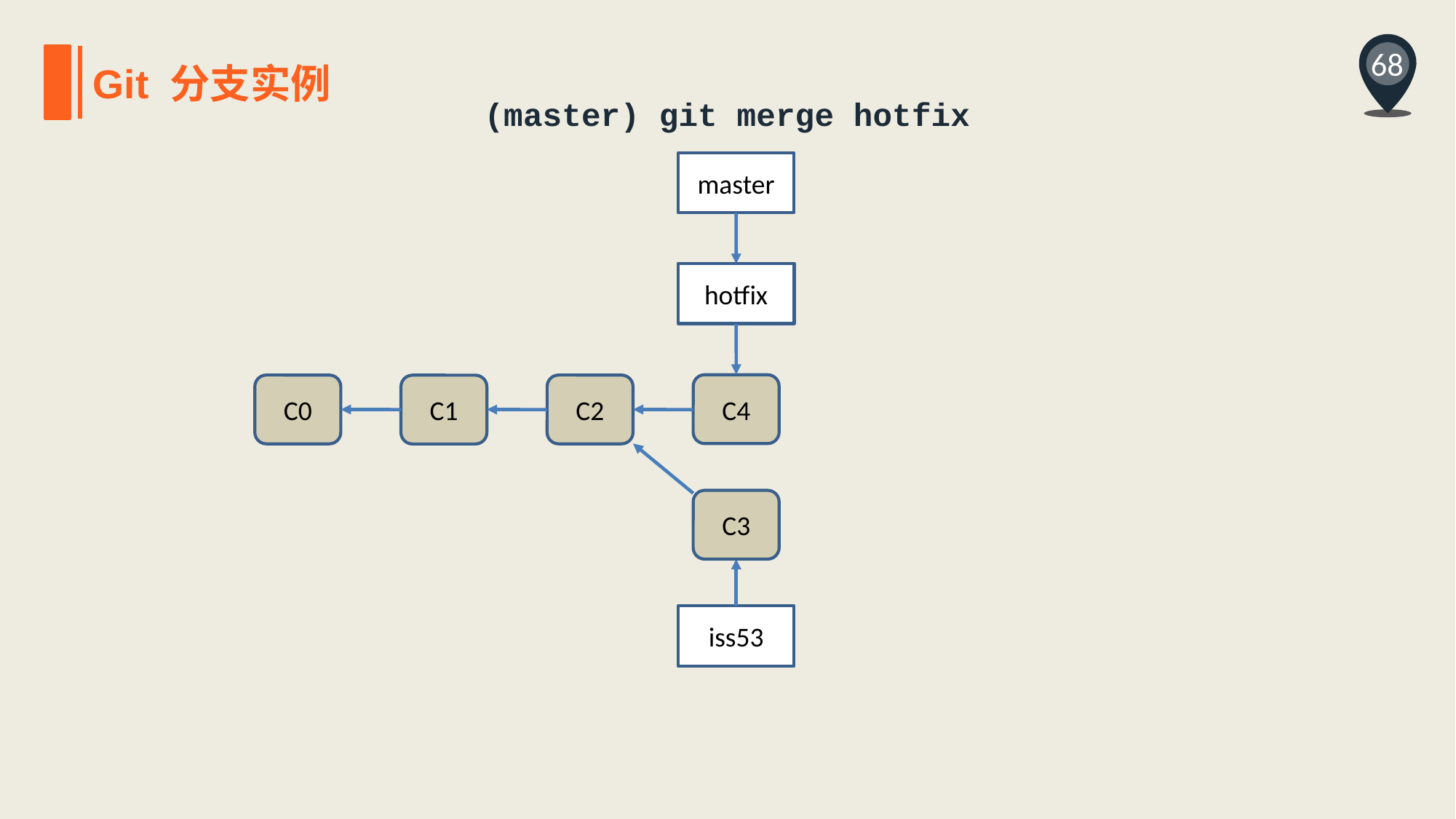

68

Git 分支实例
(master) git merge hotfix
master
hotfix
C4
C0
C2
C1
C3
iss53